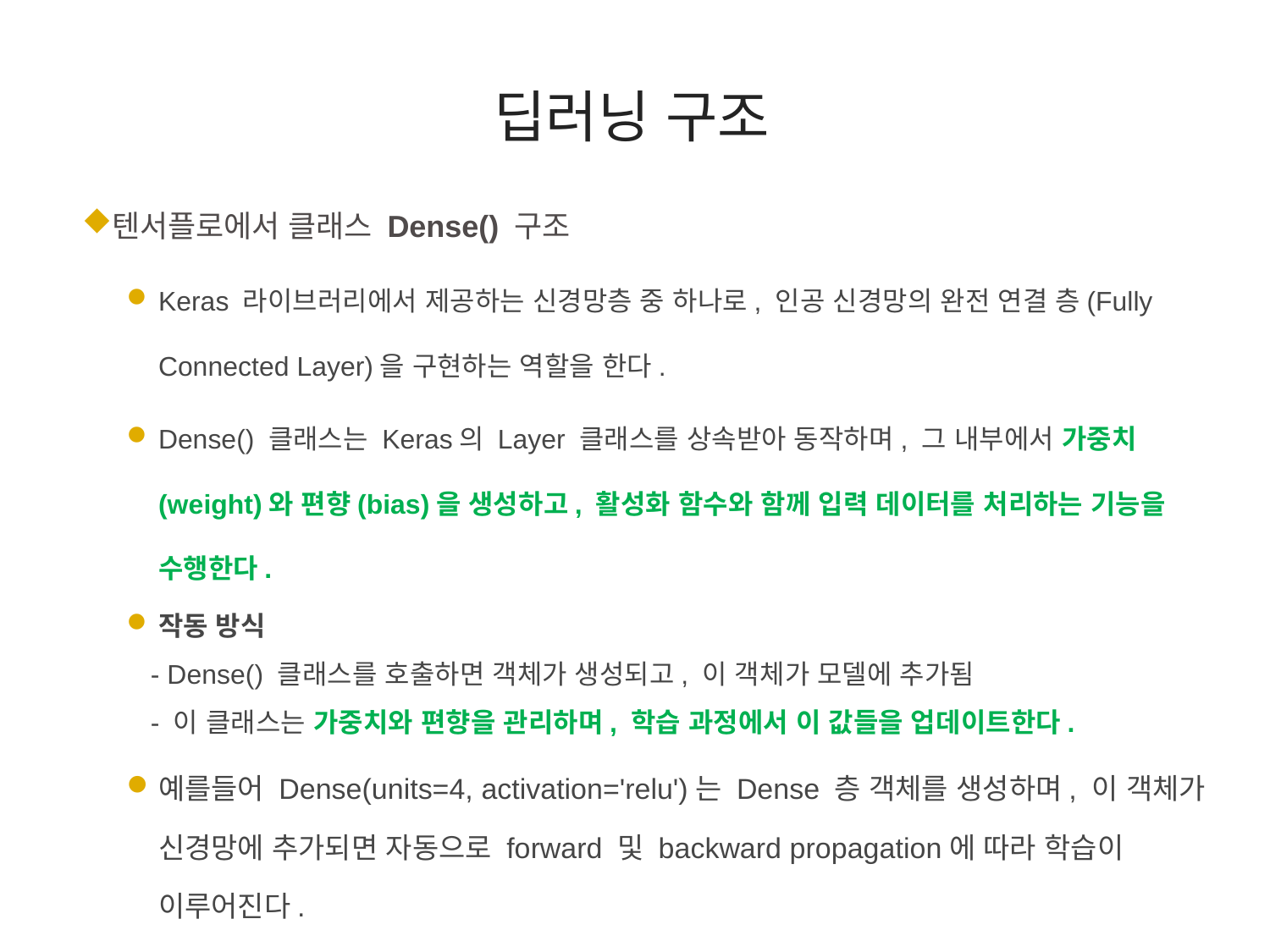

# 딥러닝 구조
텐서플로에서 클래스 Dense() 구조
Keras 라이브러리에서 제공하는 신경망층 중 하나로, 인공 신경망의 완전 연결 층(Fully Connected Layer)을 구현하는 역할을 한다.
Dense() 클래스는 Keras의 Layer 클래스를 상속받아 동작하며, 그 내부에서 가중치(weight)와 편향(bias)을 생성하고, 활성화 함수와 함께 입력 데이터를 처리하는 기능을 수행한다.
작동 방식
         - Dense() 클래스를 호출하면 객체가 생성되고, 이 객체가 모델에 추가됨
         - 이 클래스는 가중치와 편향을 관리하며, 학습 과정에서 이 값들을 업데이트한다.
예를들어 Dense(units=4, activation='relu')는 Dense 층 객체를 생성하며, 이 객체가 신경망에 추가되면 자동으로 forward 및 backward propagation에 따라 학습이 이루어진다.